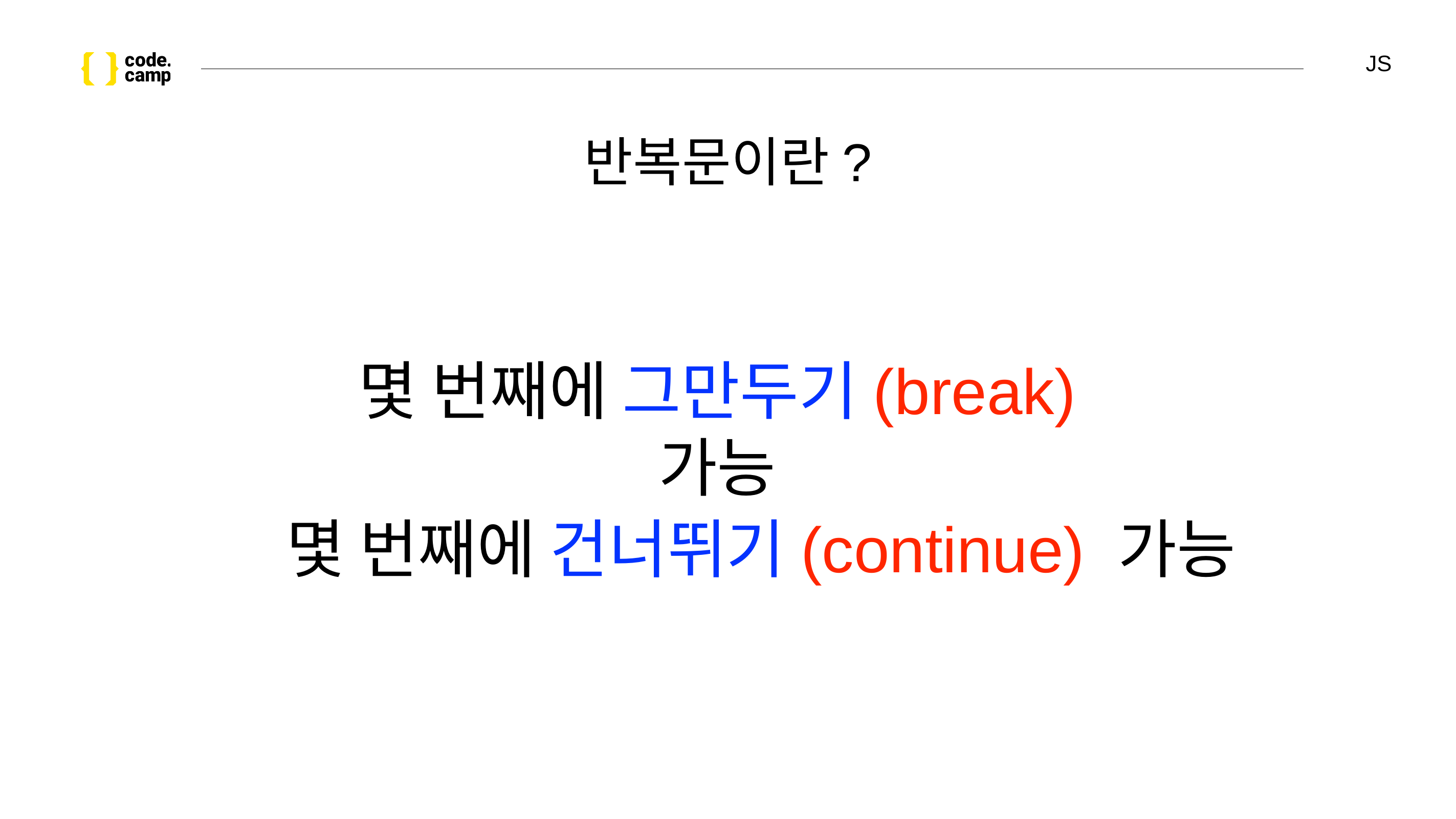

# JS

반복문이란?
몇 번째에 그만두기(break) 가능
몇 번째에 건너뛰기(continue) 가능